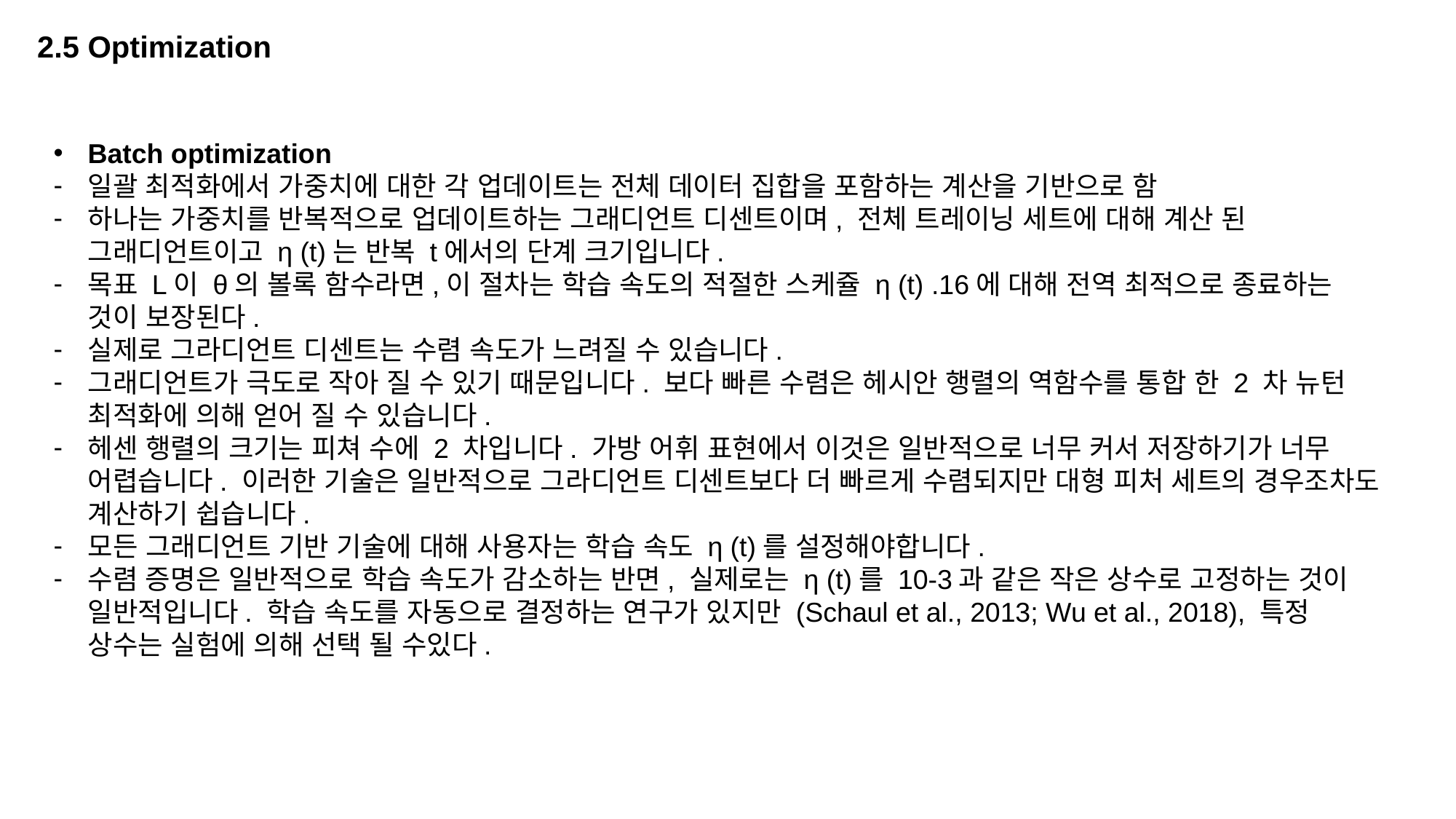

# 2.5 Optimization

Batch optimization
일괄 최적화에서 가중치에 대한 각 업데이트는 전체 데이터 집합을 포함하는 계산을 기반으로 함
하나는 가중치를 반복적으로 업데이트하는 그래디언트 디센트이며, 전체 트레이닝 세트에 대해 계산 된 그래디언트이고 η (t)는 반복 t에서의 단계 크기입니다.
목표 L이 θ의 볼록 함수라면,이 절차는 학습 속도의 적절한 스케쥴 η (t) .16에 대해 전역 최적으로 종료하는 것이 보장된다.
실제로 그라디언트 디센트는 수렴 속도가 느려질 수 있습니다.
그래디언트가 극도로 작아 질 수 있기 때문입니다. 보다 빠른 수렴은 헤시안 행렬의 역함수를 통합 한 2 차 뉴턴 최적화에 의해 얻어 질 수 있습니다.
헤센 행렬의 크기는 피쳐 수에 2 차입니다. 가방 어휘 표현에서 이것은 일반적으로 너무 커서 저장하기가 너무 어렵습니다. 이러한 기술은 일반적으로 그라디언트 디센트보다 더 빠르게 수렴되지만 대형 피처 세트의 경우조차도 계산하기 쉽습니다.
모든 그래디언트 기반 기술에 대해 사용자는 학습 속도 η (t)를 설정해야합니다.
수렴 증명은 일반적으로 학습 속도가 감소하는 반면, 실제로는 η (t)를 10-3과 같은 작은 상수로 고정하는 것이 일반적입니다. 학습 속도를 자동으로 결정하는 연구가 있지만 (Schaul et al., 2013; Wu et al., 2018), 특정 상수는 실험에 의해 선택 될 수있다.